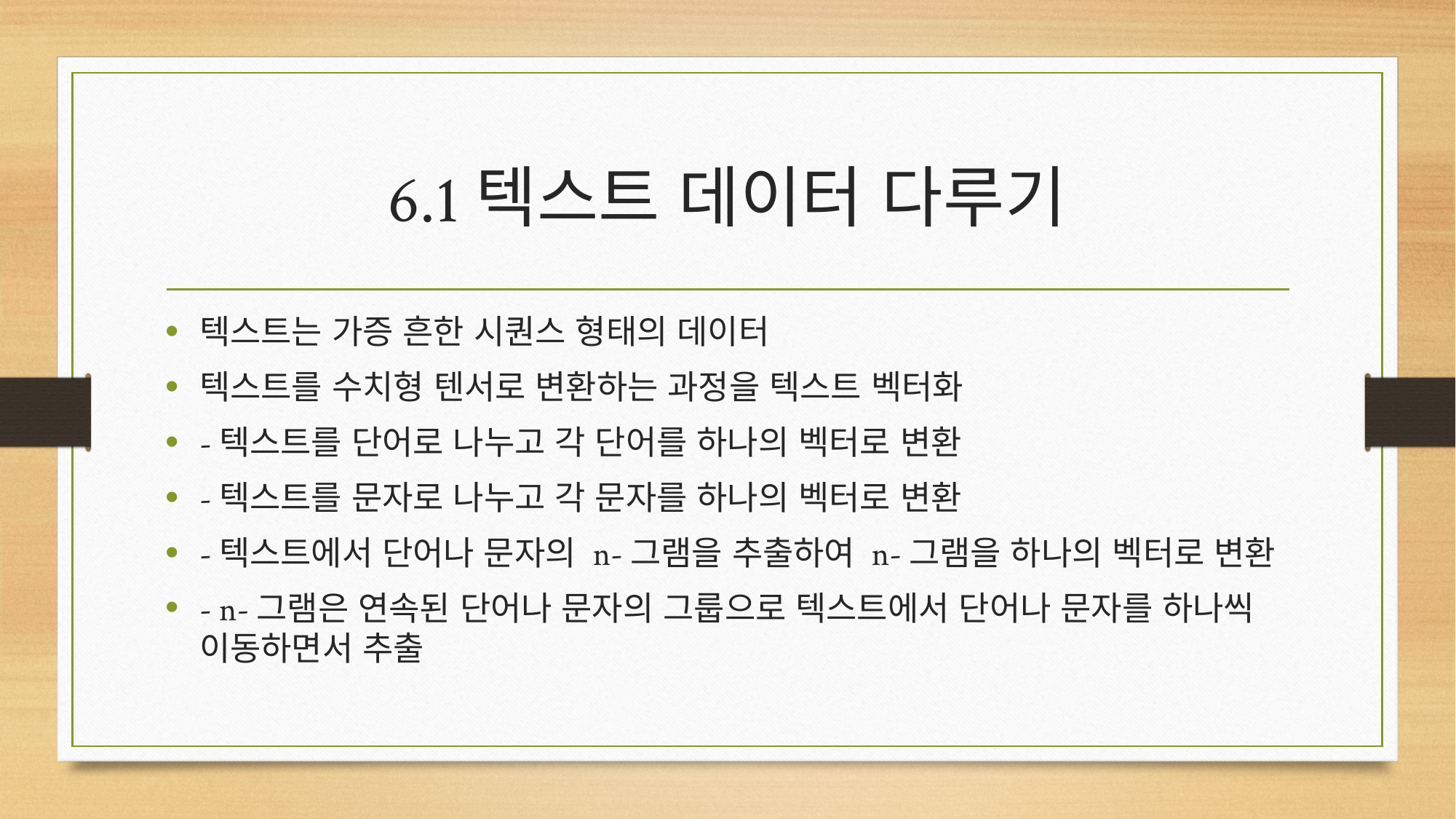

# 6.1텍스트 데이터 다루기
텍스트는 가증 흔한 시퀀스 형태의 데이터
텍스트를 수치형 텐서로 변환하는 과정을 텍스트 벡터화
-텍스트를 단어로 나누고 각 단어를 하나의 벡터로 변환
-텍스트를 문자로 나누고 각 문자를 하나의 벡터로 변환
-텍스트에서 단어나 문자의 n-그램을 추출하여 n-그램을 하나의 벡터로 변환
- n-그램은 연속된 단어나 문자의 그룹으로 텍스트에서 단어나 문자를 하나씩 이동하면서 추출